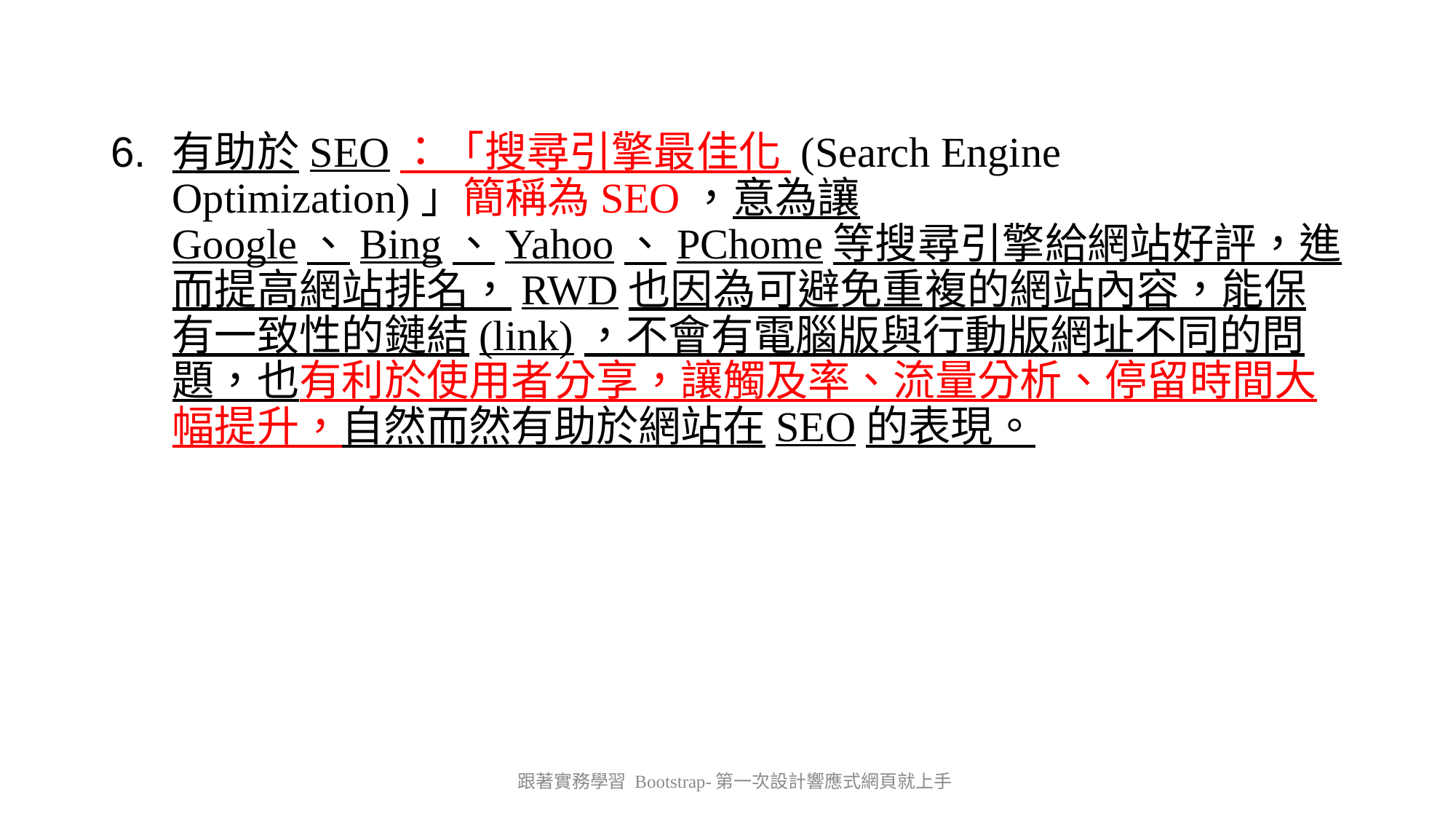

有助於SEO：「搜尋引擎最佳化 (Search Engine Optimization)」簡稱為SEO，意為讓Google、Bing、Yahoo、PChome等搜尋引擎給網站好評，進而提高網站排名，RWD也因為可避免重複的網站內容，能保有一致性的鏈結(link)，不會有電腦版與行動版網址不同的問題，也有利於使用者分享，讓觸及率、流量分析、停留時間大幅提升，自然而然有助於網站在SEO的表現。

跟著實務學習 Bootstrap-第一次設計響應式網頁就上手